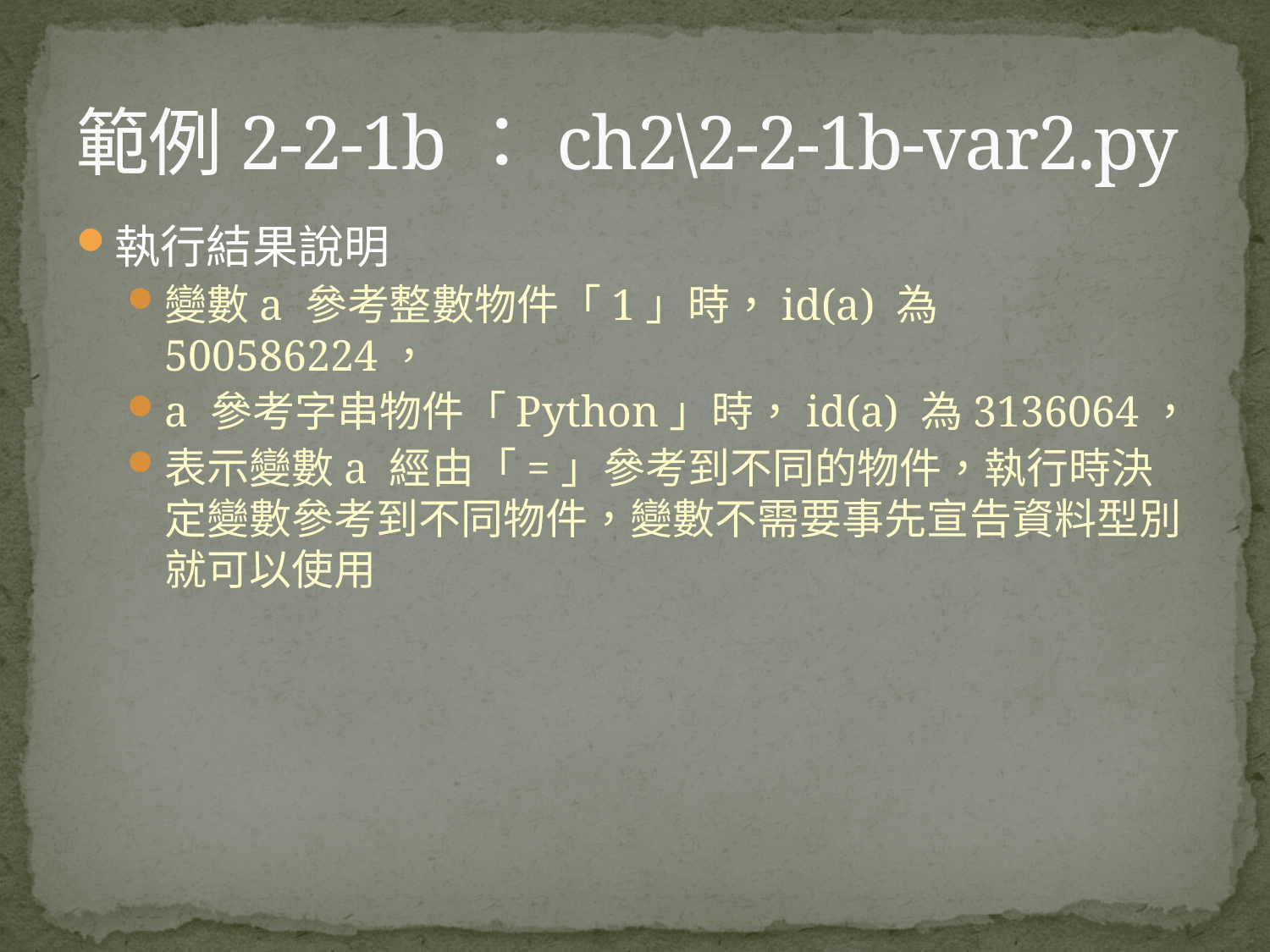

# 範例2-2-1b：ch2\2-2-1b-var2.py
執行結果說明
變數a 參考整數物件「1」時，id(a) 為500586224，
a 參考字串物件「Python」時，id(a) 為3136064，
表示變數a 經由「=」參考到不同的物件，執行時決定變數參考到不同物件，變數不需要事先宣告資料型別就可以使用
31